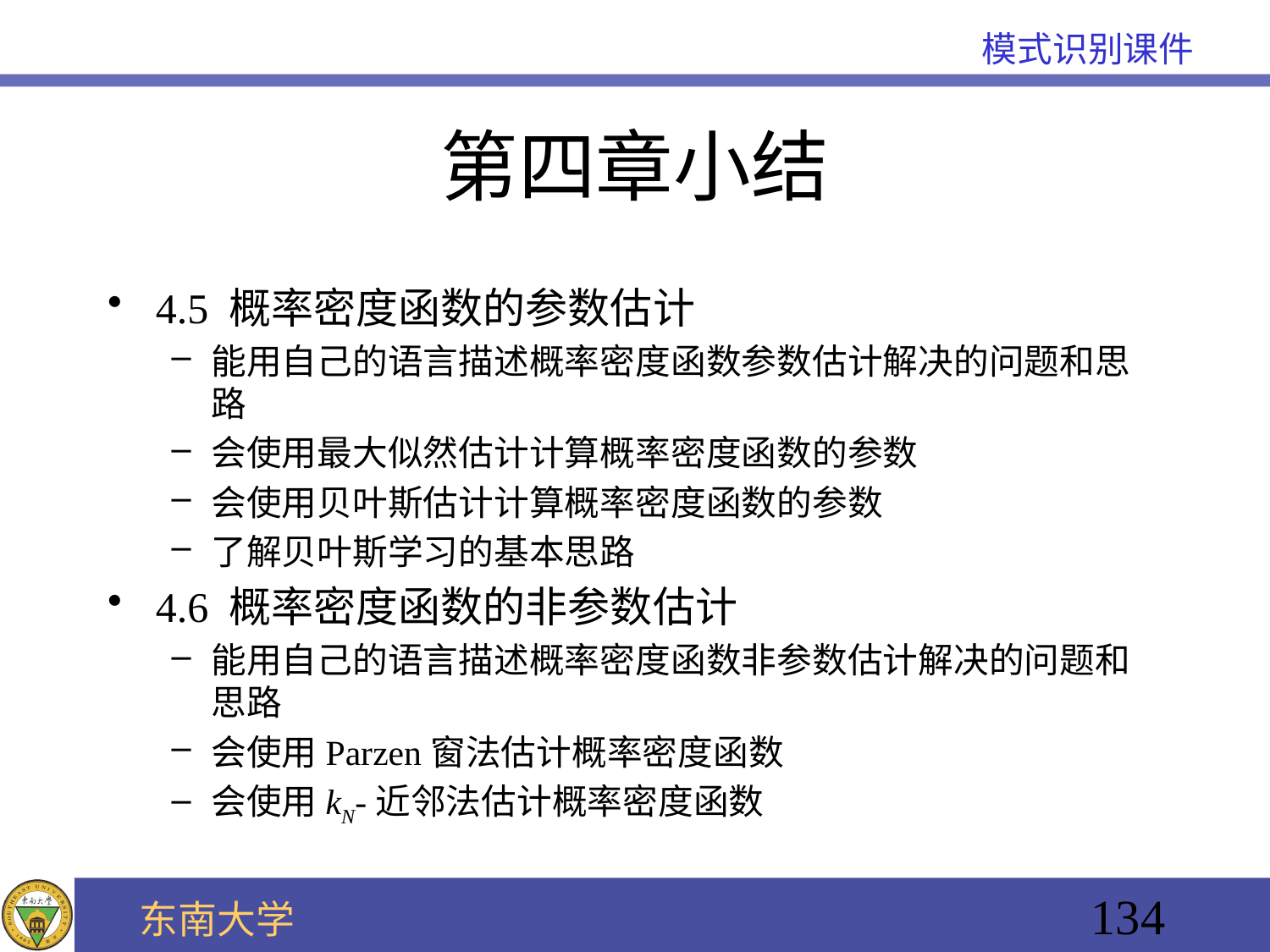

# 第四章小结
4.5 概率密度函数的参数估计
能用自己的语言描述概率密度函数参数估计解决的问题和思路
会使用最大似然估计计算概率密度函数的参数
会使用贝叶斯估计计算概率密度函数的参数
了解贝叶斯学习的基本思路
4.6 概率密度函数的非参数估计
能用自己的语言描述概率密度函数非参数估计解决的问题和思路
会使用Parzen窗法估计概率密度函数
会使用kN-近邻法估计概率密度函数
134